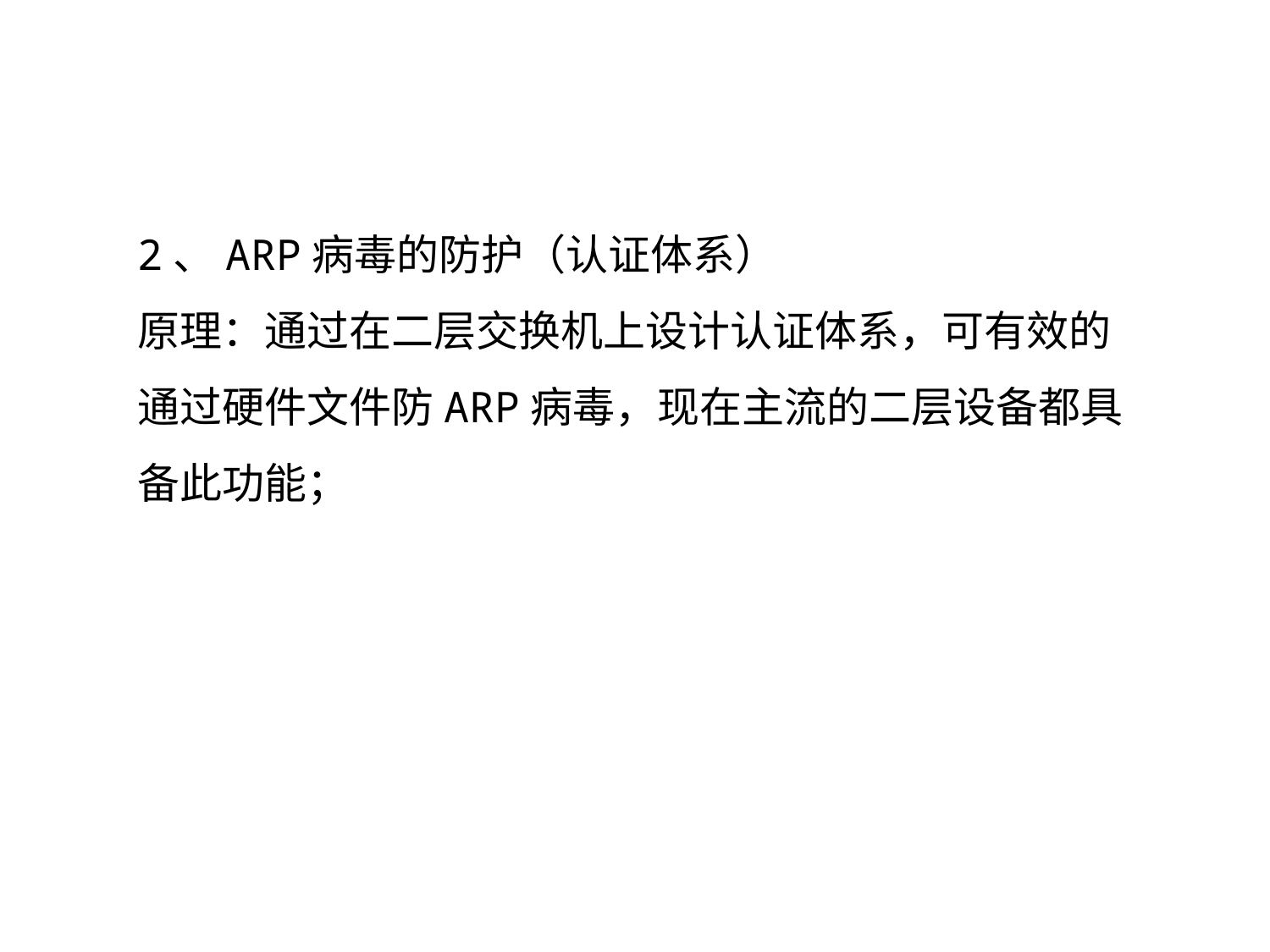

2、ARP病毒的防护（认证体系）
原理：通过在二层交换机上设计认证体系，可有效的通过硬件文件防ARP病毒，现在主流的二层设备都具备此功能；